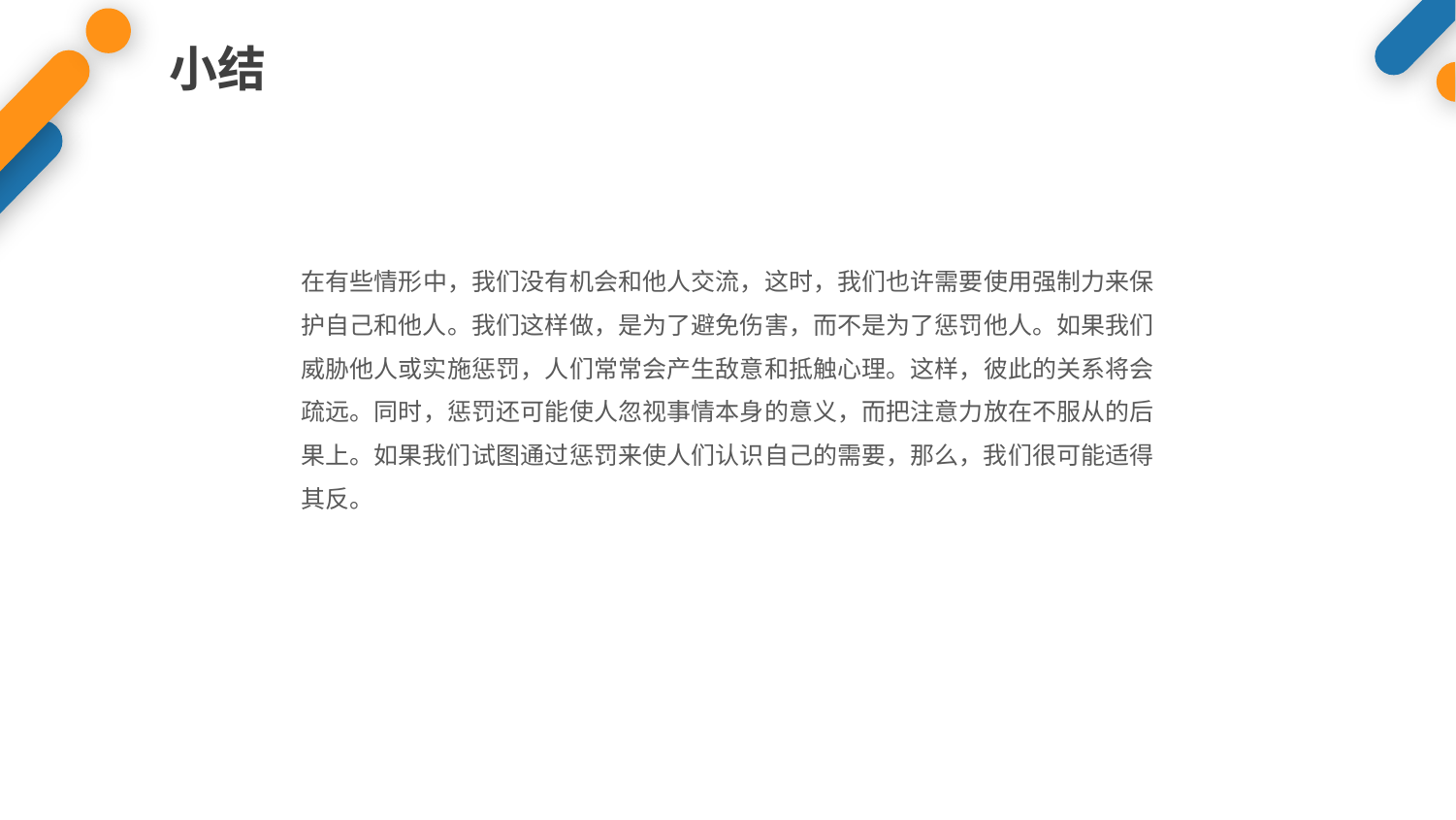

小结
在有些情形中，我们没有机会和他人交流，这时，我们也许需要使用强制力来保护自己和他人。我们这样做，是为了避免伤害，而不是为了惩罚他人。如果我们威胁他人或实施惩罚，人们常常会产生敌意和抵触心理。这样，彼此的关系将会疏远。同时，惩罚还可能使人忽视事情本身的意义，而把注意力放在不服从的后果上。如果我们试图通过惩罚来使人们认识自己的需要，那么，我们很可能适得其反。